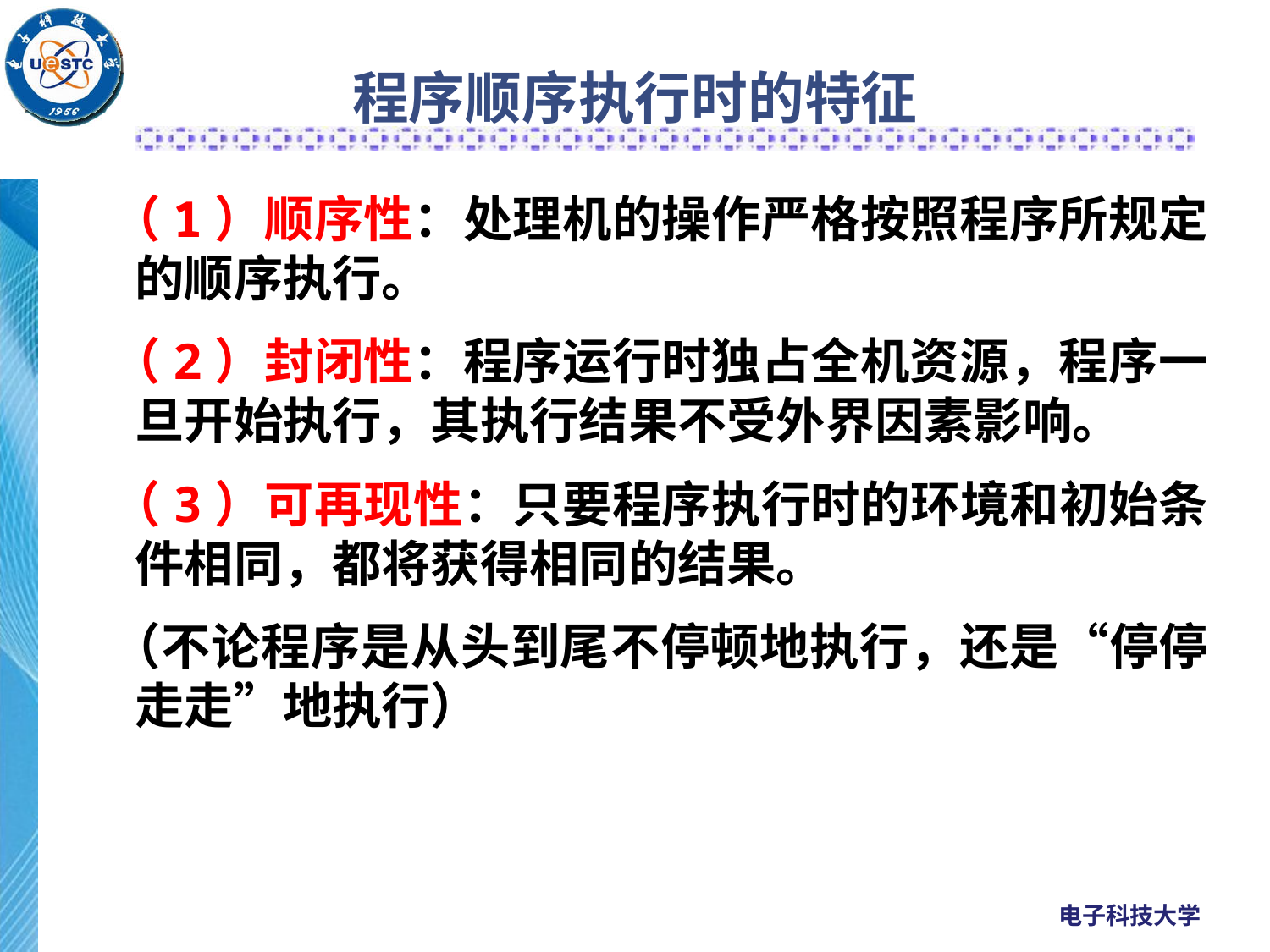

# 程序顺序执行时的特征
（1）顺序性：处理机的操作严格按照程序所规定的顺序执行。
（2）封闭性：程序运行时独占全机资源，程序一旦开始执行，其执行结果不受外界因素影响。
（3）可再现性：只要程序执行时的环境和初始条件相同，都将获得相同的结果。
（不论程序是从头到尾不停顿地执行，还是“停停走走”地执行）